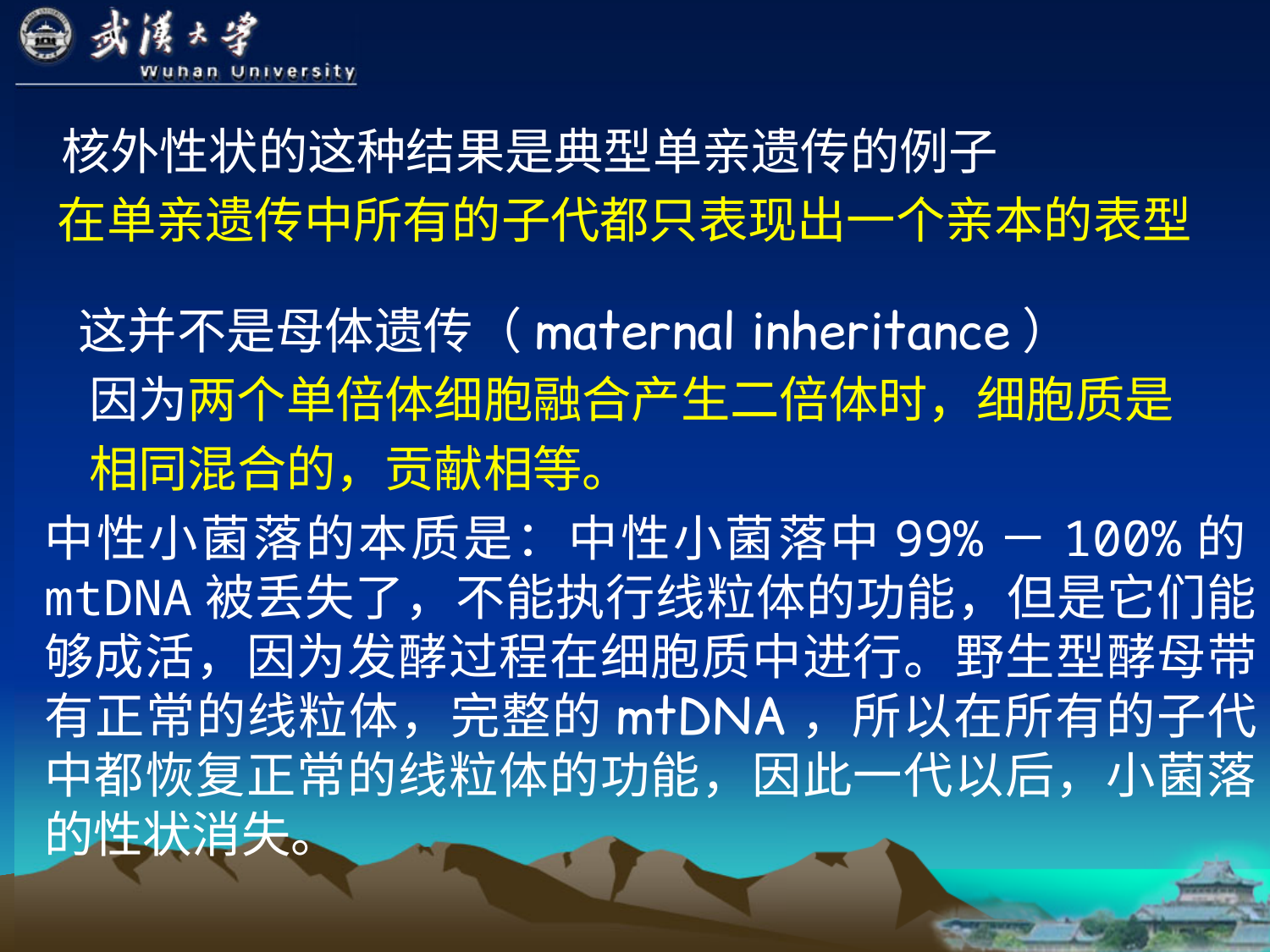

核外性状的这种结果是典型单亲遗传的例子
   在单亲遗传中所有的子代都只表现出一个亲本的表型

  这并不是母体遗传（maternal inheritance）
   因为两个单倍体细胞融合产生二倍体时，细胞质是
   相同混合的，贡献相等。
中性小菌落的本质是：中性小菌落中99%－100%的mtDNA被丢失了，不能执行线粒体的功能，但是它们能够成活，因为发酵过程在细胞质中进行。野生型酵母带有正常的线粒体，完整的mtDNA，所以在所有的子代中都恢复正常的线粒体的功能，因此一代以后，小菌落的性状消失。